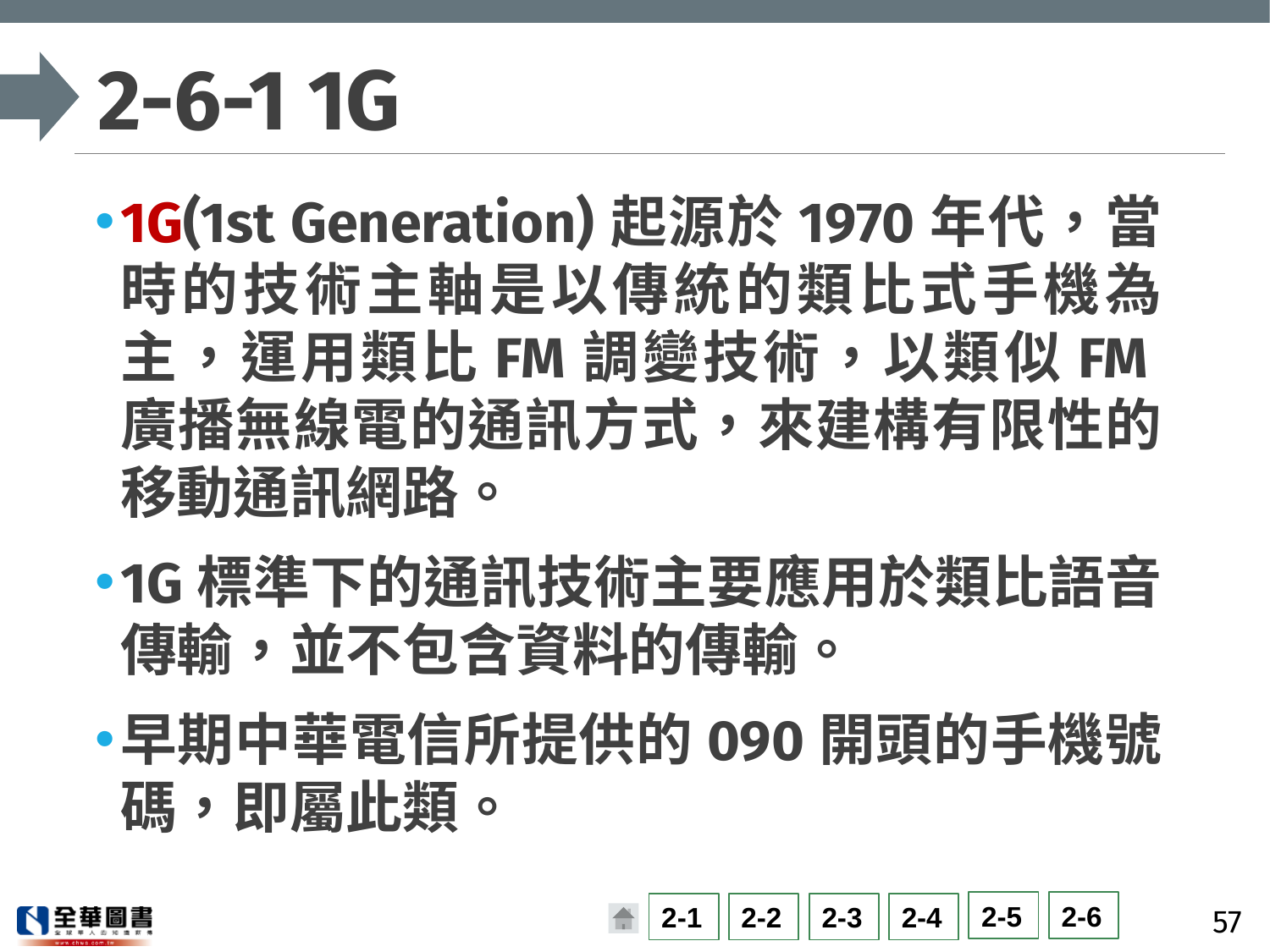

# 2-6-1 1G
1G(1st Generation)起源於1970年代，當時的技術主軸是以傳統的類比式手機為主，運用類比FM調變技術，以類似FM廣播無線電的通訊方式，來建構有限性的移動通訊網路。
1G標準下的通訊技術主要應用於類比語音傳輸，並不包含資料的傳輸。
早期中華電信所提供的090開頭的手機號碼，即屬此類。
57